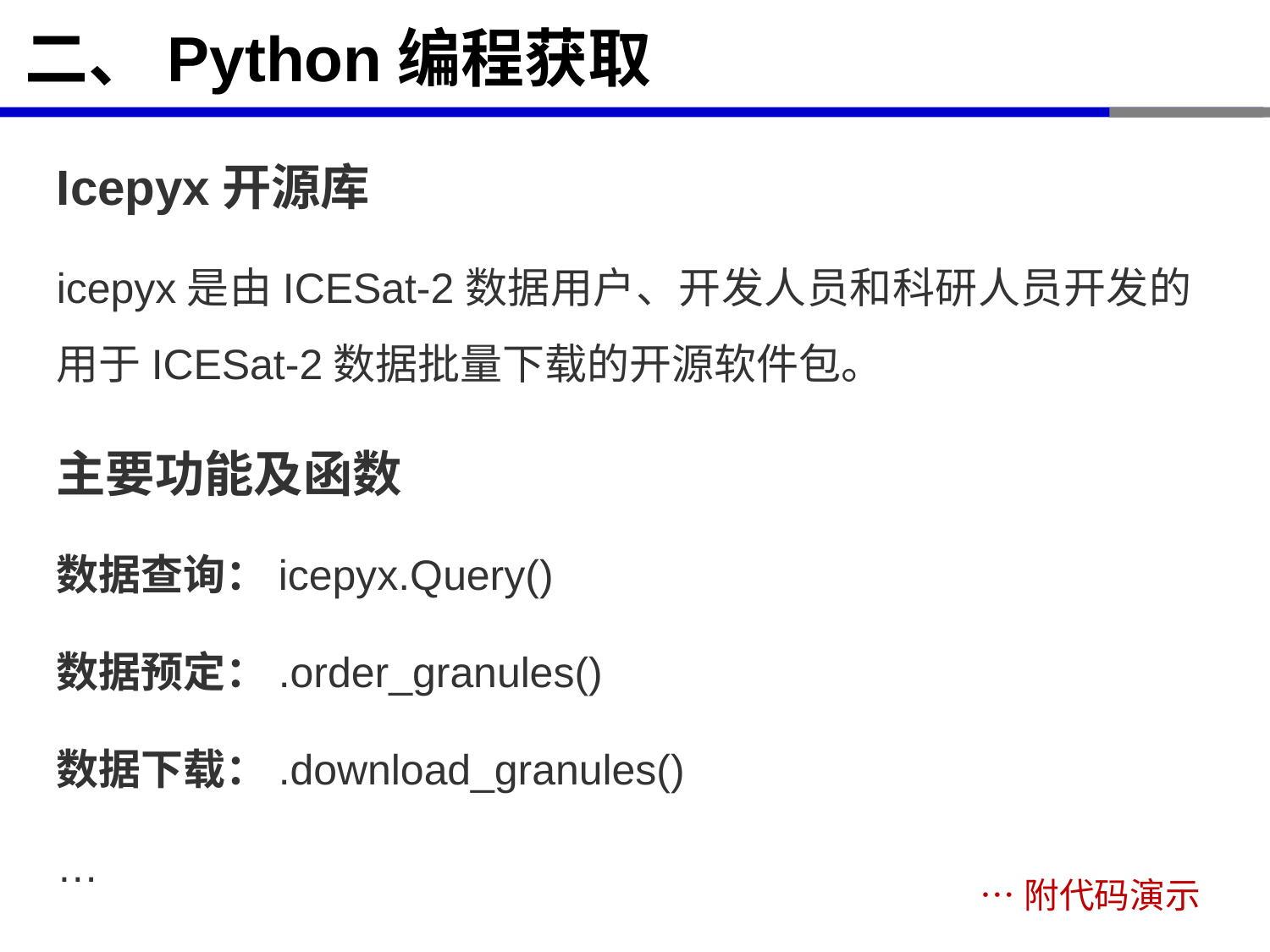

# 二、Python编程获取
Icepyx开源库
icepyx是由ICESat-2数据用户、开发人员和科研人员开发的用于ICESat-2数据批量下载的开源软件包。
主要功能及函数
数据查询：icepyx.Query()
数据预定：.order_granules()
数据下载：.download_granules()
…
…附代码演示